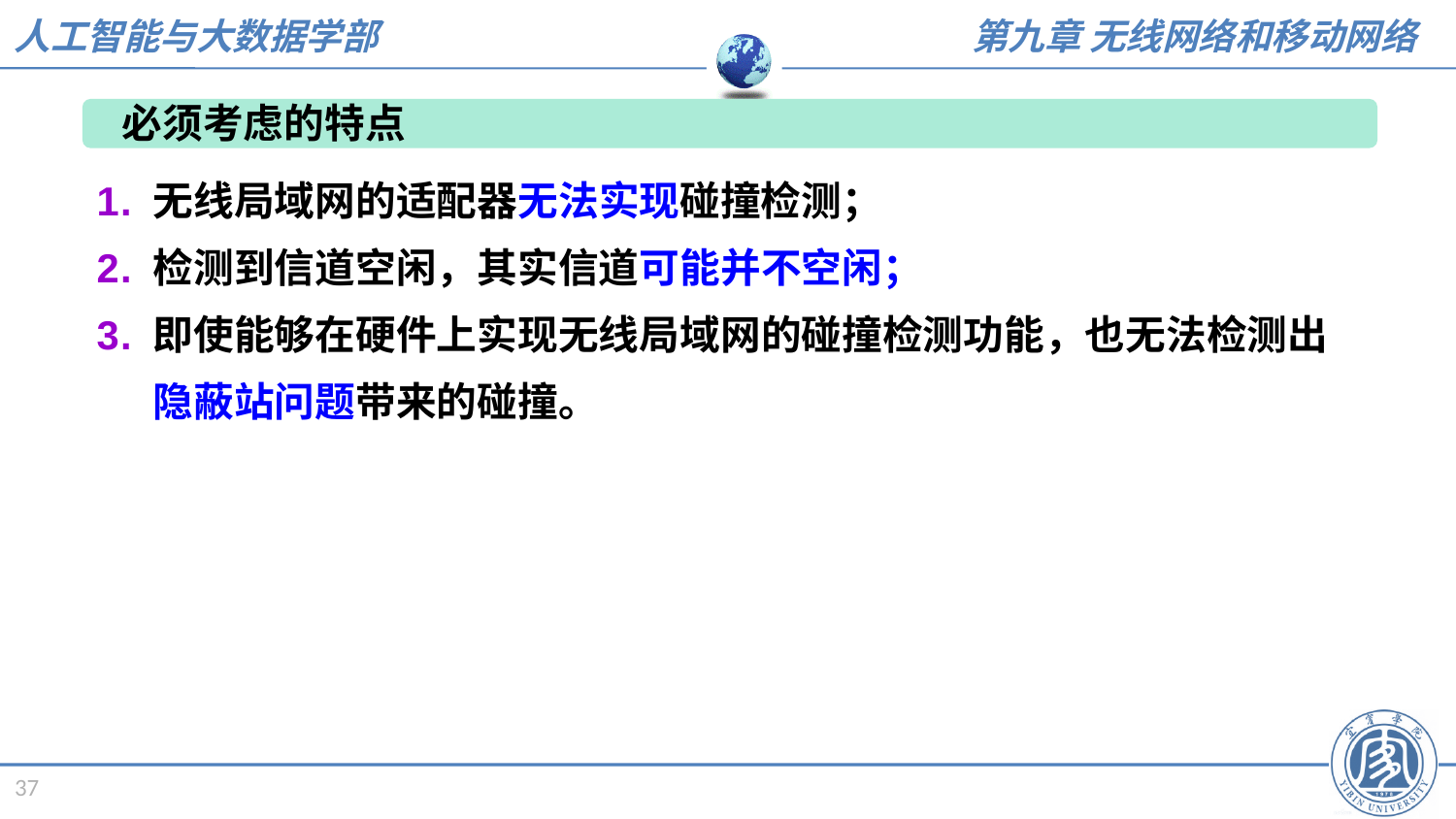

必须考虑的特点

无线局域网的适配器无法实现碰撞检测；
检测到信道空闲，其实信道可能并不空闲；
即使能够在硬件上实现无线局域网的碰撞检测功能，也无法检测出隐蔽站问题带来的碰撞。
37